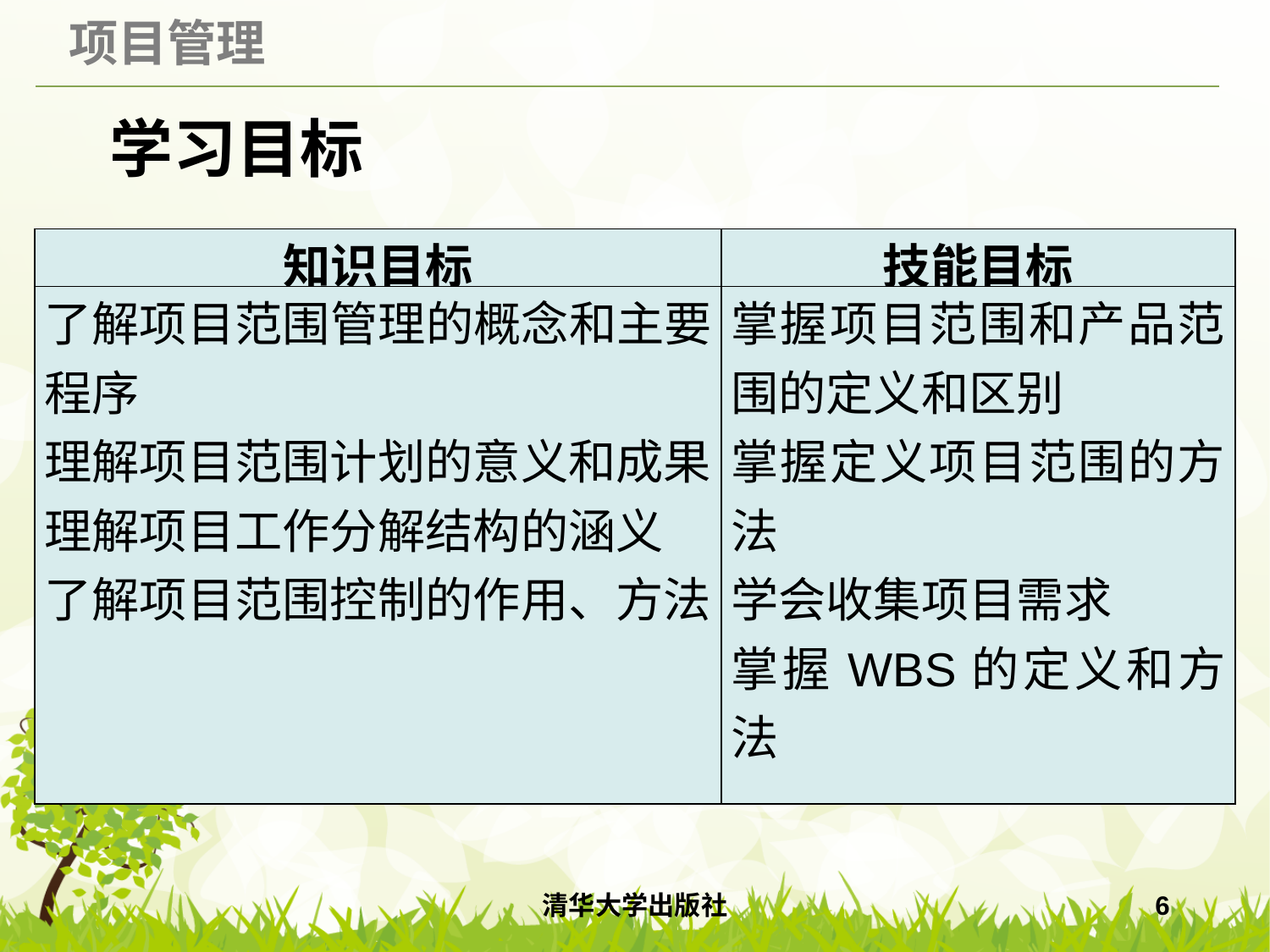

学习目标
| 知识目标 | 技能目标 |
| --- | --- |
| 了解项目范围管理的概念和主要程序 理解项目范围计划的意义和成果 理解项目工作分解结构的涵义 了解项目范围控制的作用、方法 | 掌握项目范围和产品范围的定义和区别 掌握定义项目范围的方法 学会收集项目需求 掌握WBS的定义和方法 |
清华大学出版社
6